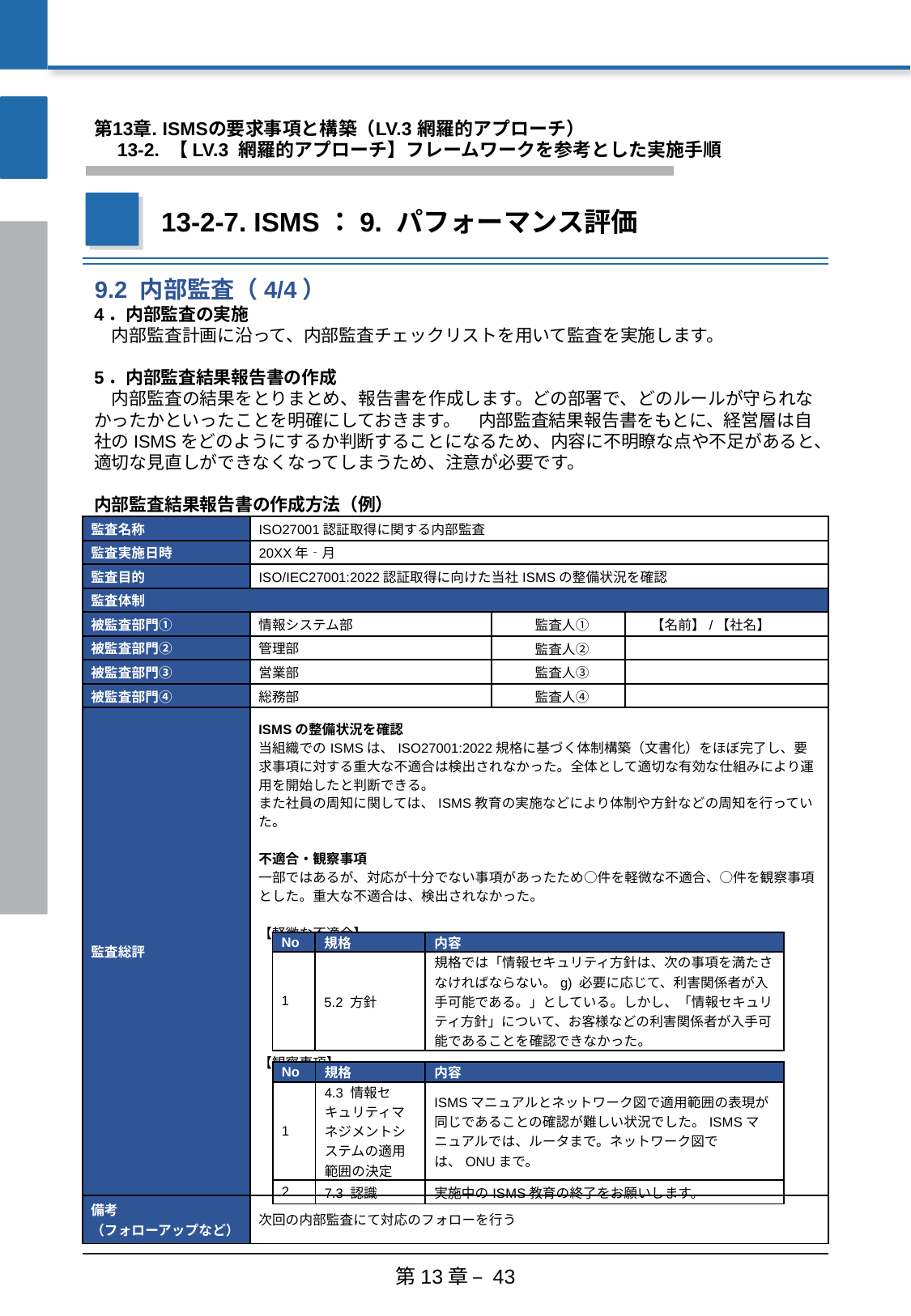

第13章. ISMSの要求事項と構築（LV.3 網羅的アプローチ）
　13-2. 【LV.3 網羅的アプローチ】フレームワークを参考とした実施手順
13-2-7. ISMS：9. パフォーマンス評価
9.2 内部監査（4/4）
4．内部監査の実施
　内部監査計画に沿って、内部監査チェックリストを用いて監査を実施します。
5．内部監査結果報告書の作成
　内部監査の結果をとりまとめ、報告書を作成します。どの部署で、どのルールが守られなかったかといったことを明確にしておきます。　内部監査結果報告書をもとに、経営層は自社のISMSをどのようにするか判断することになるため、内容に不明瞭な点や不足があると、適切な見直しができなくなってしまうため、注意が必要です。
内部監査結果報告書の作成方法（例）
| 監査名称 | ISO27001認証取得に関する内部監査 |  |  |
| --- | --- | --- | --- |
| 監査実施日時 | 20XX年‐月 |  |  |
| 監査目的 | ISO/IEC27001:2022認証取得に向けた当社ISMSの整備状況を確認 |  |  |
| 監査体制 |  |  |  |
| 被監査部門① | 情報システム部 | 監査人① | 【名前】/【社名】 |
| 被監査部門② | 管理部 | 監査人② |  |
| 被監査部門③ | 営業部 | 監査人③ |  |
| 被監査部門④ | 総務部 | 監査人④ |  |
| 監査総評 | ISMSの整備状況を確認 当組織でのISMSは、ISO27001:2022規格に基づく体制構築（文書化）をほぼ完了し、要求事項に対する重大な不適合は検出されなかった。全体として適切な有効な仕組みにより運用を開始したと判断できる。 また社員の周知に関しては、ISMS教育の実施などにより体制や方針などの周知を行っていた。 不適合・観察事項 一部ではあるが、対応が十分でない事項があったため○件を軽微な不適合、○件を観察事項とした。重大な不適合は、検出されなかった。   【軽微な不適合】   【観察事項】 |  |  |
| 備考 （フォローアップなど） | 次回の内部監査にて対応のフォローを行う |  |  |
| No | 規格 | 内容 |
| --- | --- | --- |
| 1 | 5.2 方針 | 規格では「情報セキュリティ方針は、次の事項を満たさなければならない。g) 必要に応じて、利害関係者が入手可能である。」としている。しかし、「情報セキュリティ方針」について、お客様などの利害関係者が入手可能であることを確認できなかった。 |
| No | 規格 | 内容 |
| --- | --- | --- |
| 1 | 4.3 情報セキュリティマネジメントシステムの適用範囲の決定 | ISMSマニュアルとネットワーク図で適用範囲の表現が同じであることの確認が難しい状況でした。ISMSマニュアルでは、ルータまで。ネットワーク図では、ONUまで。 |
| 2 | 7.3 認識 | 実施中のISMS教育の終了をお願いします。 |
第13章 – 43